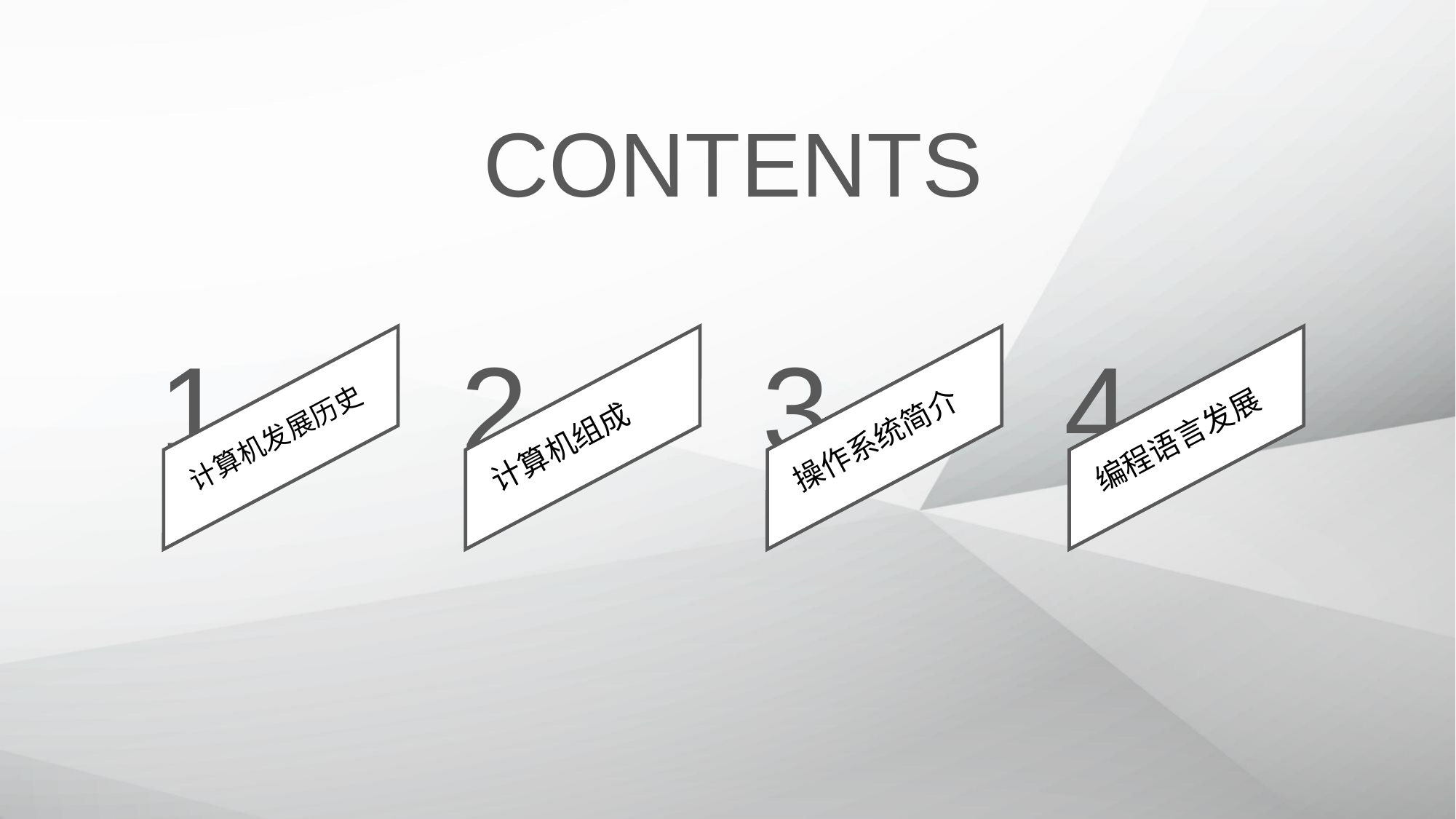

CONTENTS
1

计算机发展历史
2

计算机组成
3

操作系统简介
4

编程语言发展